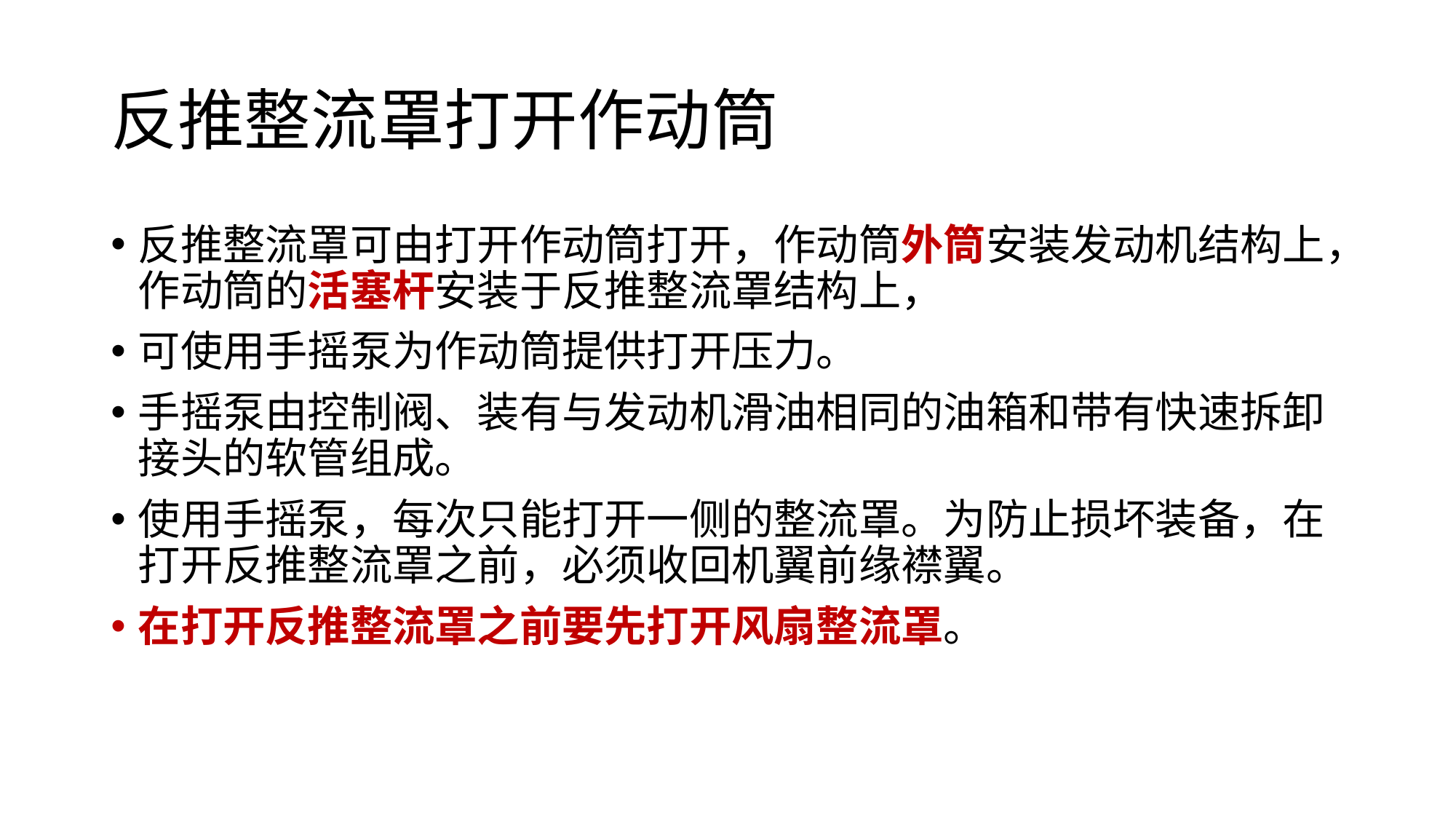

# 反推整流罩打开作动筒
反推整流罩可由打开作动筒打开，作动筒外筒安装发动机结构上，作动筒的活塞杆安装于反推整流罩结构上，
可使用手摇泵为作动筒提供打开压力。
手摇泵由控制阀、装有与发动机滑油相同的油箱和带有快速拆卸接头的软管组成。
使用手摇泵，每次只能打开一侧的整流罩。为防止损坏装备，在打开反推整流罩之前，必须收回机翼前缘襟翼。
在打开反推整流罩之前要先打开风扇整流罩。